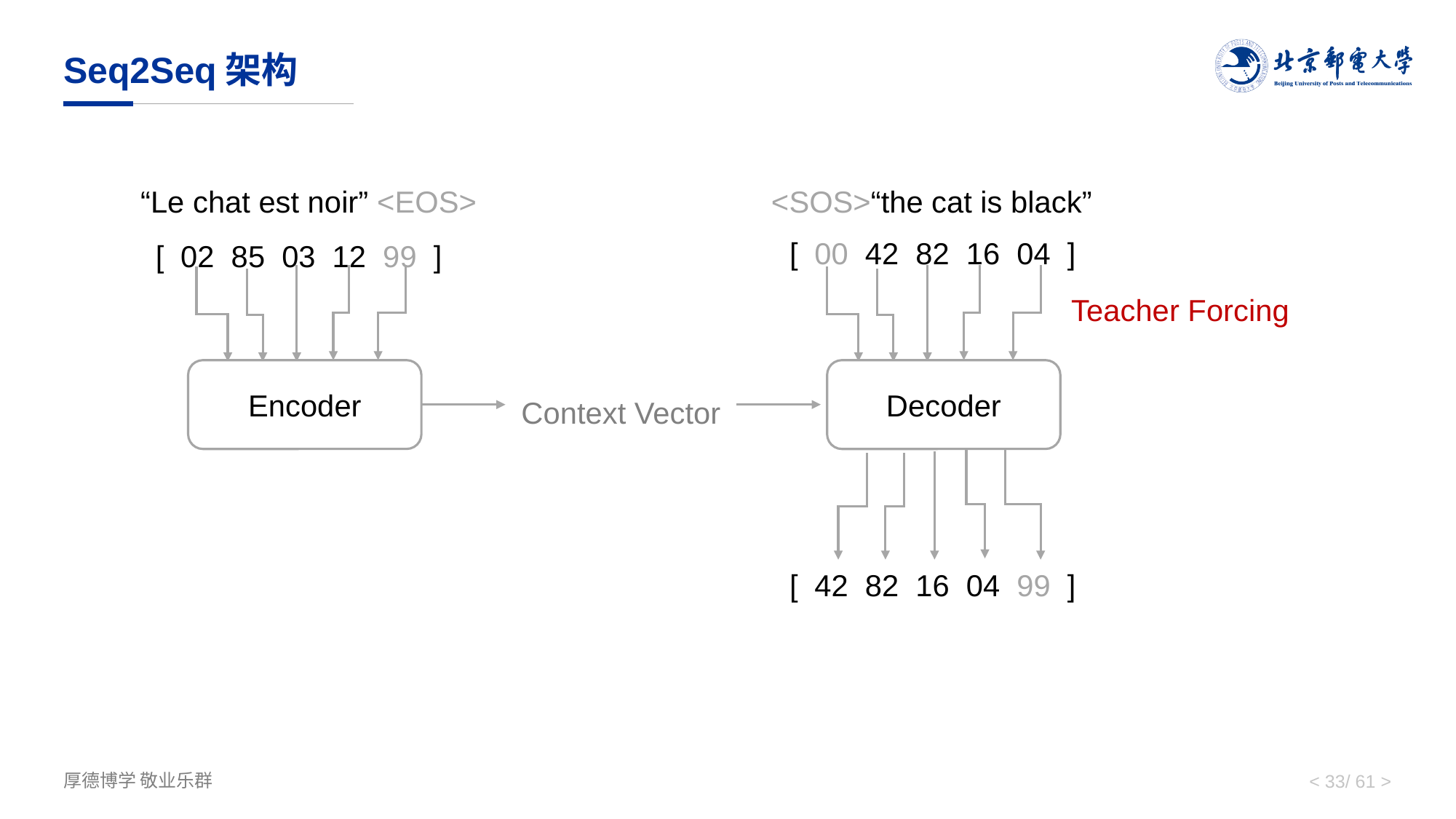

# Seq2Seq架构
“Le chat est noir” <EOS>
<SOS>“the cat is black”
[  00  42  82  16  04  ]
[  02  85  03  12  99  ]
Teacher Forcing
Decoder
Encoder
Context Vector
[  42  82  16  04  99  ]
< 33/ 61 >